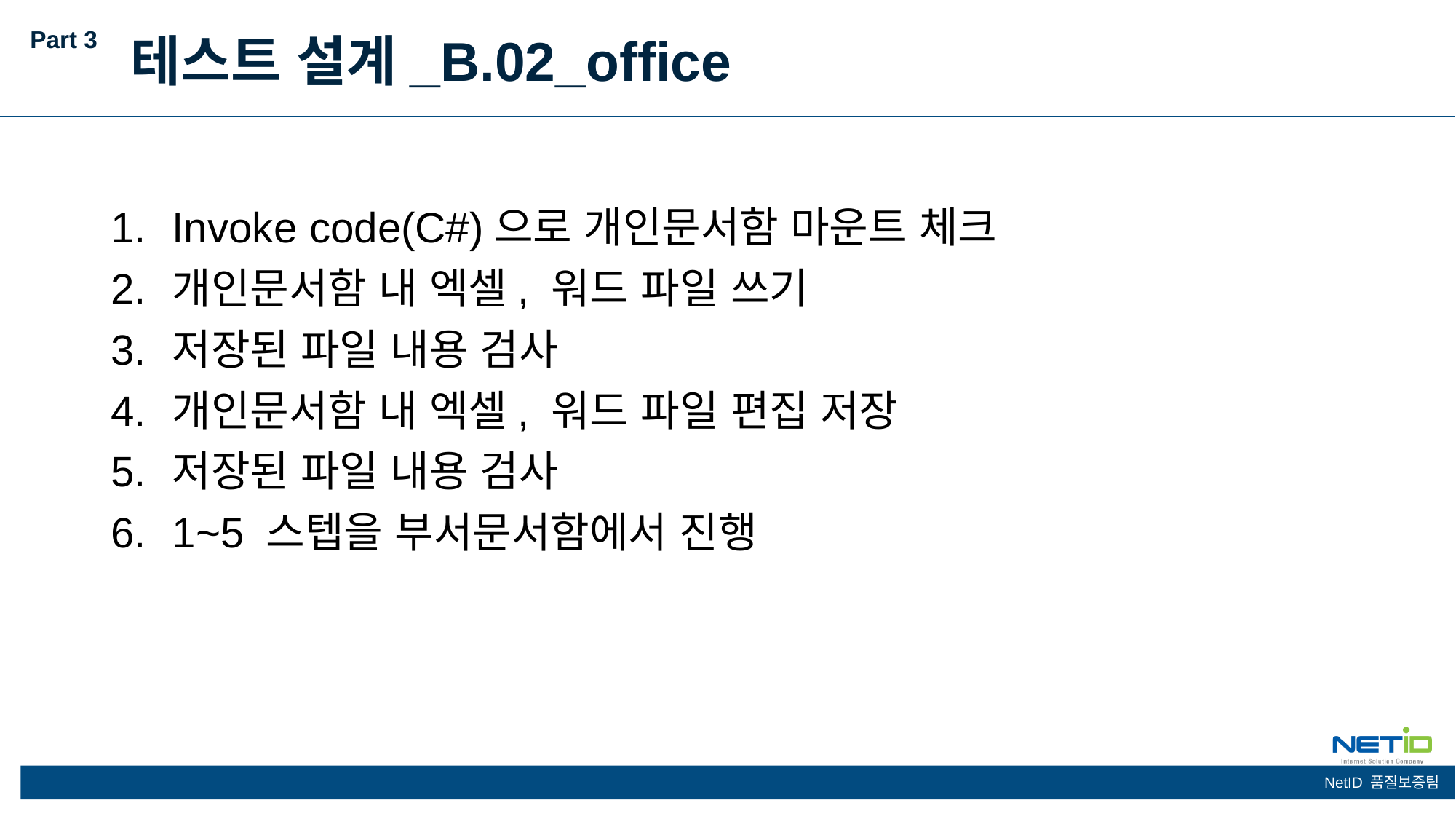

Part 3
테스트 설계_B.02_office

Invoke code(C#)으로 개인문서함 마운트 체크
개인문서함 내 엑셀, 워드 파일 쓰기
저장된 파일 내용 검사
개인문서함 내 엑셀, 워드 파일 편집 저장
저장된 파일 내용 검사
1~5 스텝을 부서문서함에서 진행